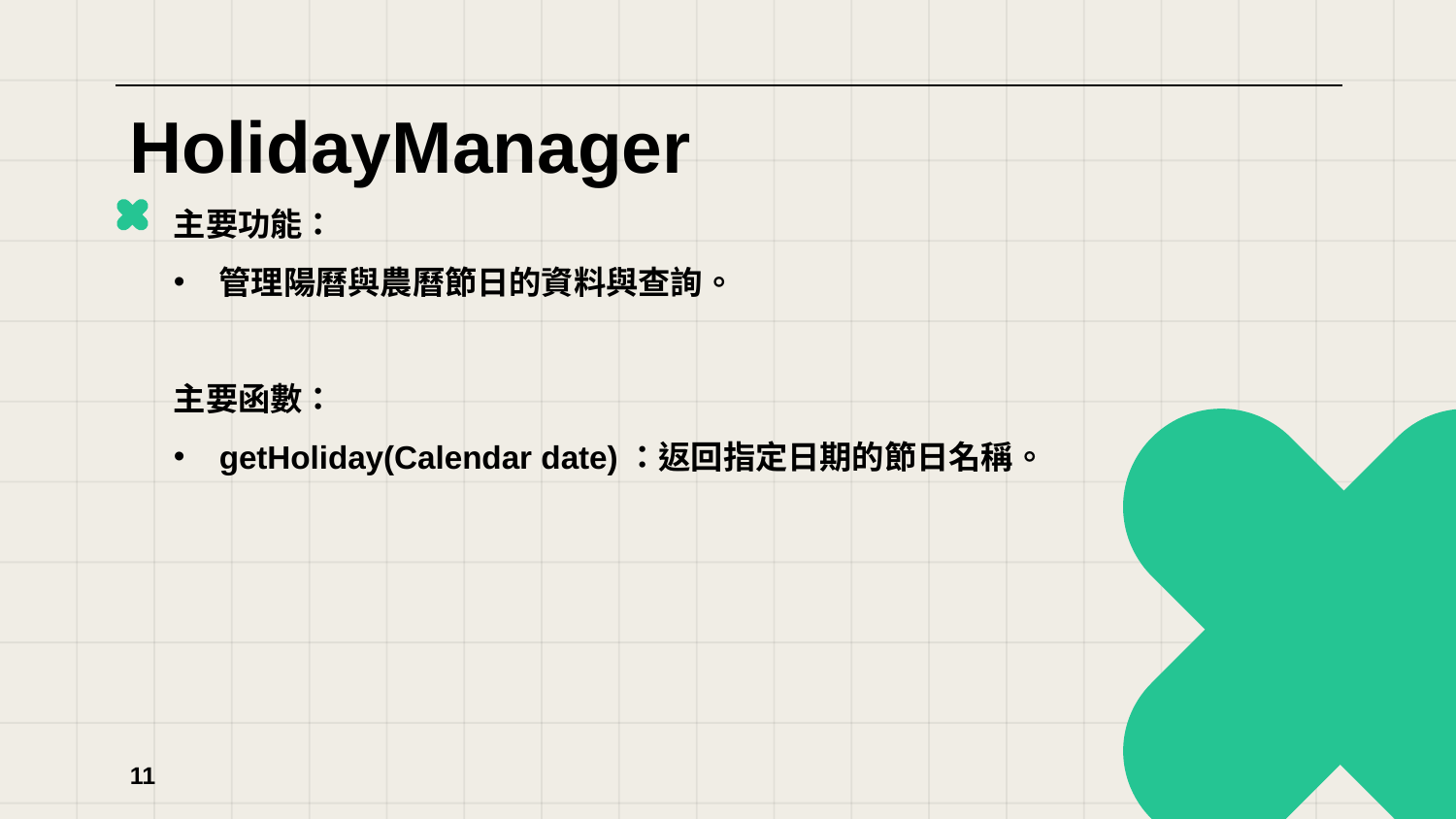

# HolidayManager
主要功能：
管理陽曆與農曆節日的資料與查詢。

主要函數：
getHoliday(Calendar date)：返回指定日期的節日名稱。

11